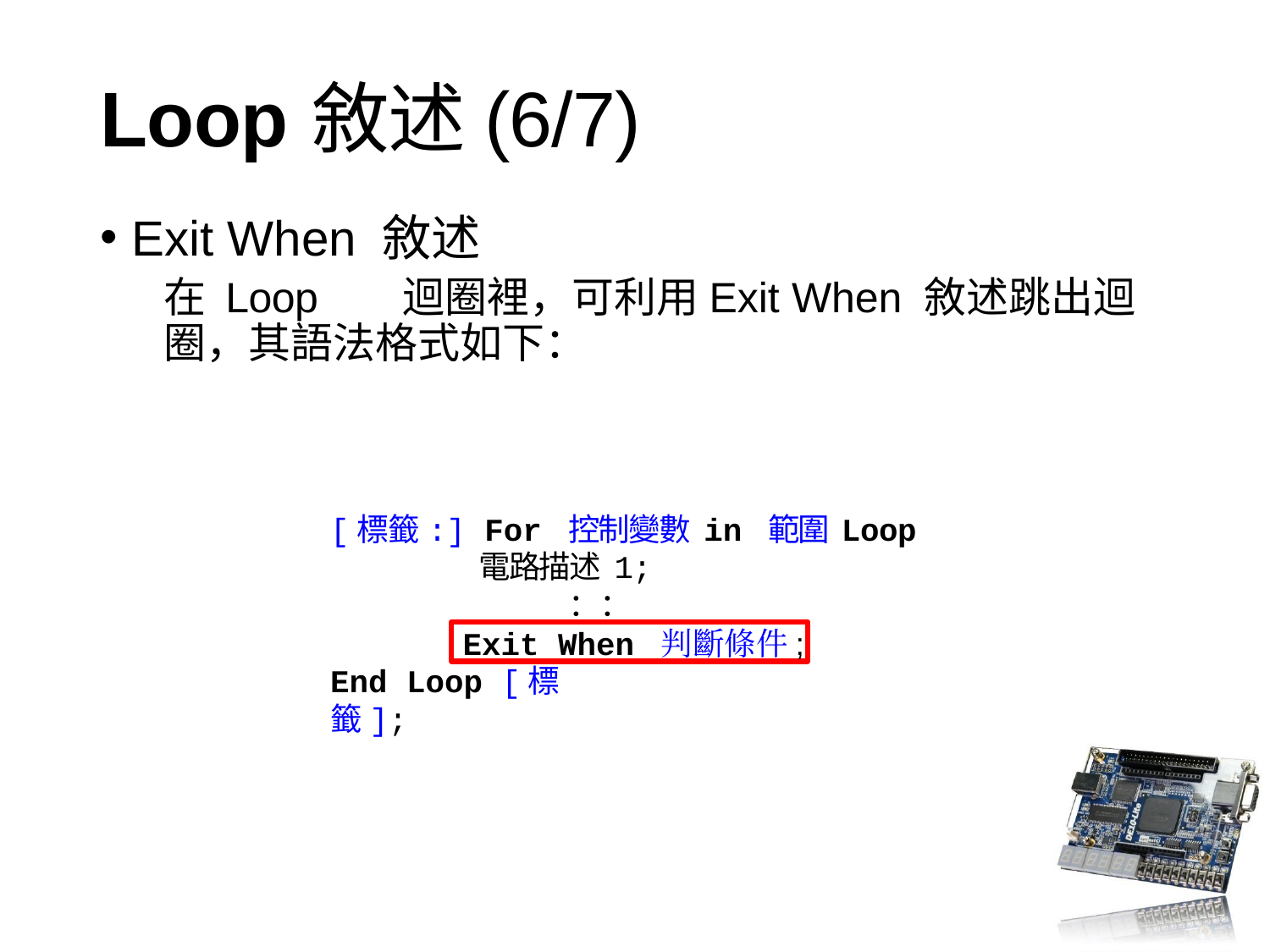

# Loop	敘述(6/7)
Exit When 敘述
在 Loop	迴圈裡，可利用Exit When 敘述跳出迴圈，其語法格式如下：
[標籤:] For 控制變數 in 範圍 Loop
電路描述 1;
：：
Exit When 判斷條件;
End Loop [標籤];